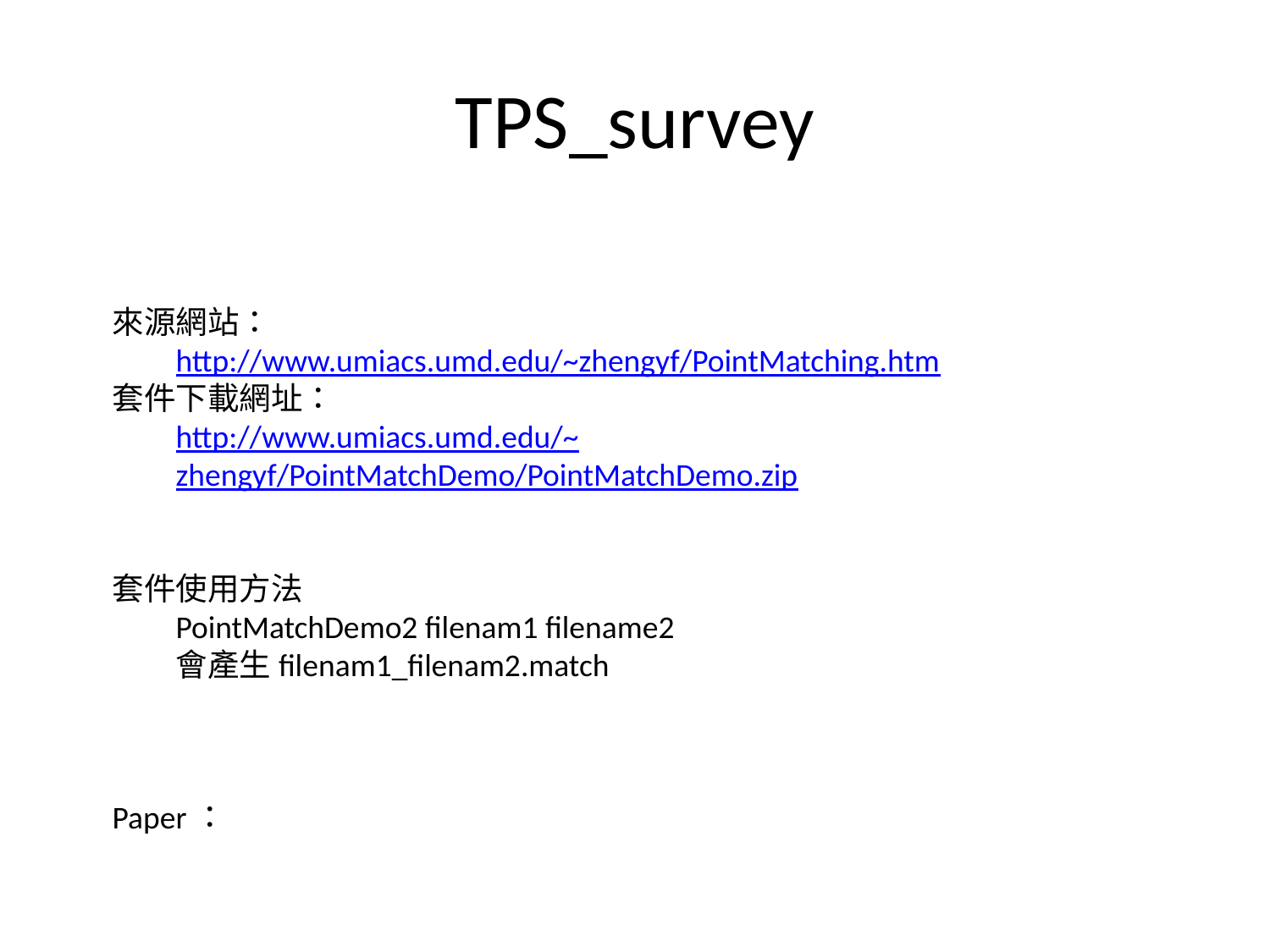

# TPS_survey
來源網站：
http://www.umiacs.umd.edu/~zhengyf/PointMatching.htm
套件下載網址：
http://www.umiacs.umd.edu/~zhengyf/PointMatchDemo/PointMatchDemo.zip

套件使用方法
PointMatchDemo2 filenam1 filename2
會產生filenam1_filenam2.match

Paper：